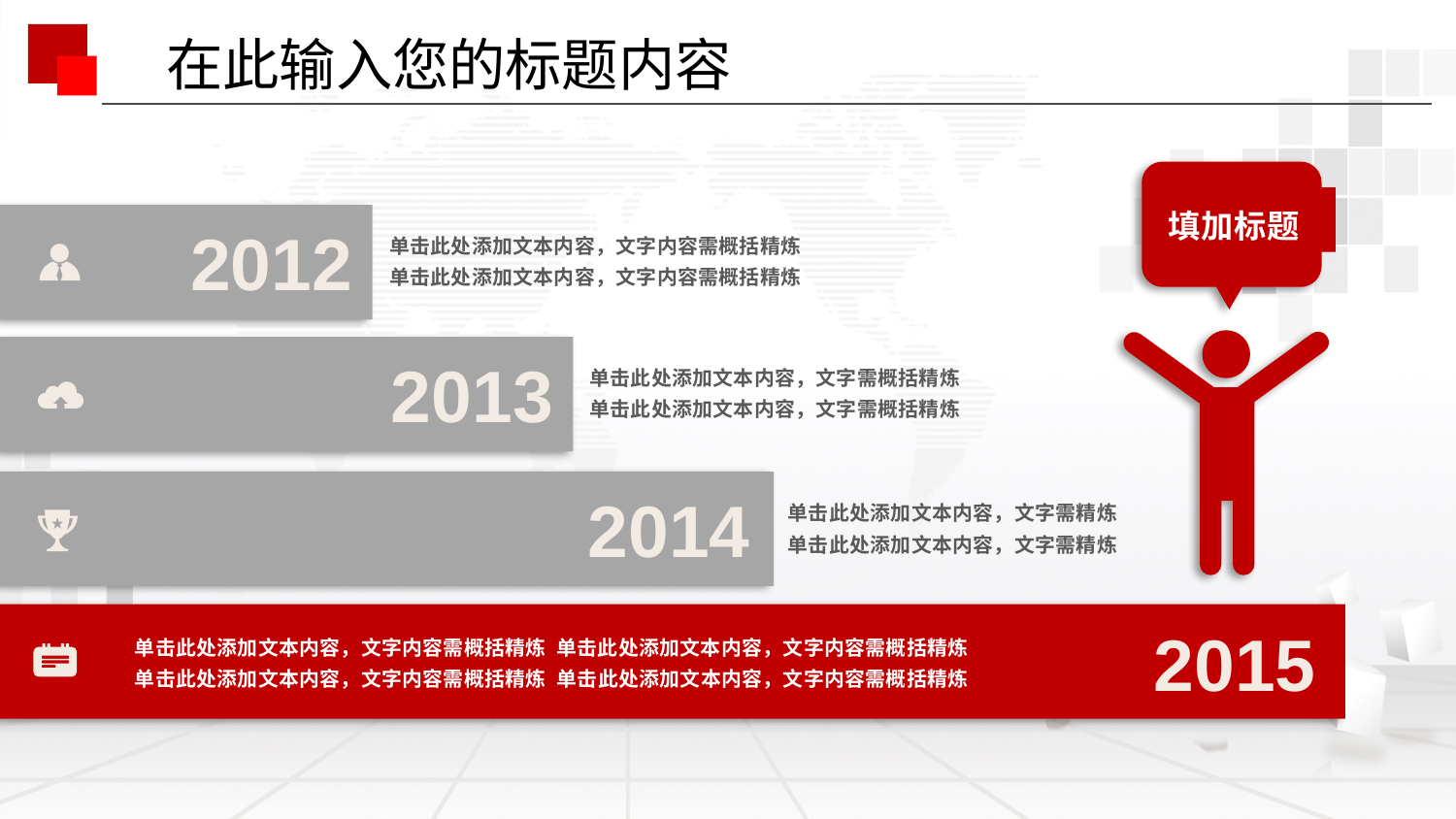

在此输入您的标题内容

填加标题

2012

单击此处添加文本内容，文字内容需概括精炼
单击此处添加文本内容，文字内容需概括精炼

2013

单击此处添加文本内容，文字需概括精炼
单击此处添加文本内容，文字需概括精炼

2014

单击此处添加文本内容，文字需精炼
单击此处添加文本内容，文字需精炼

2015

单击此处添加文本内容，文字内容需概括精炼  单击此处添加文本内容，文字内容需概括精炼
单击此处添加文本内容，文字内容需概括精炼  单击此处添加文本内容，文字内容需概括精炼